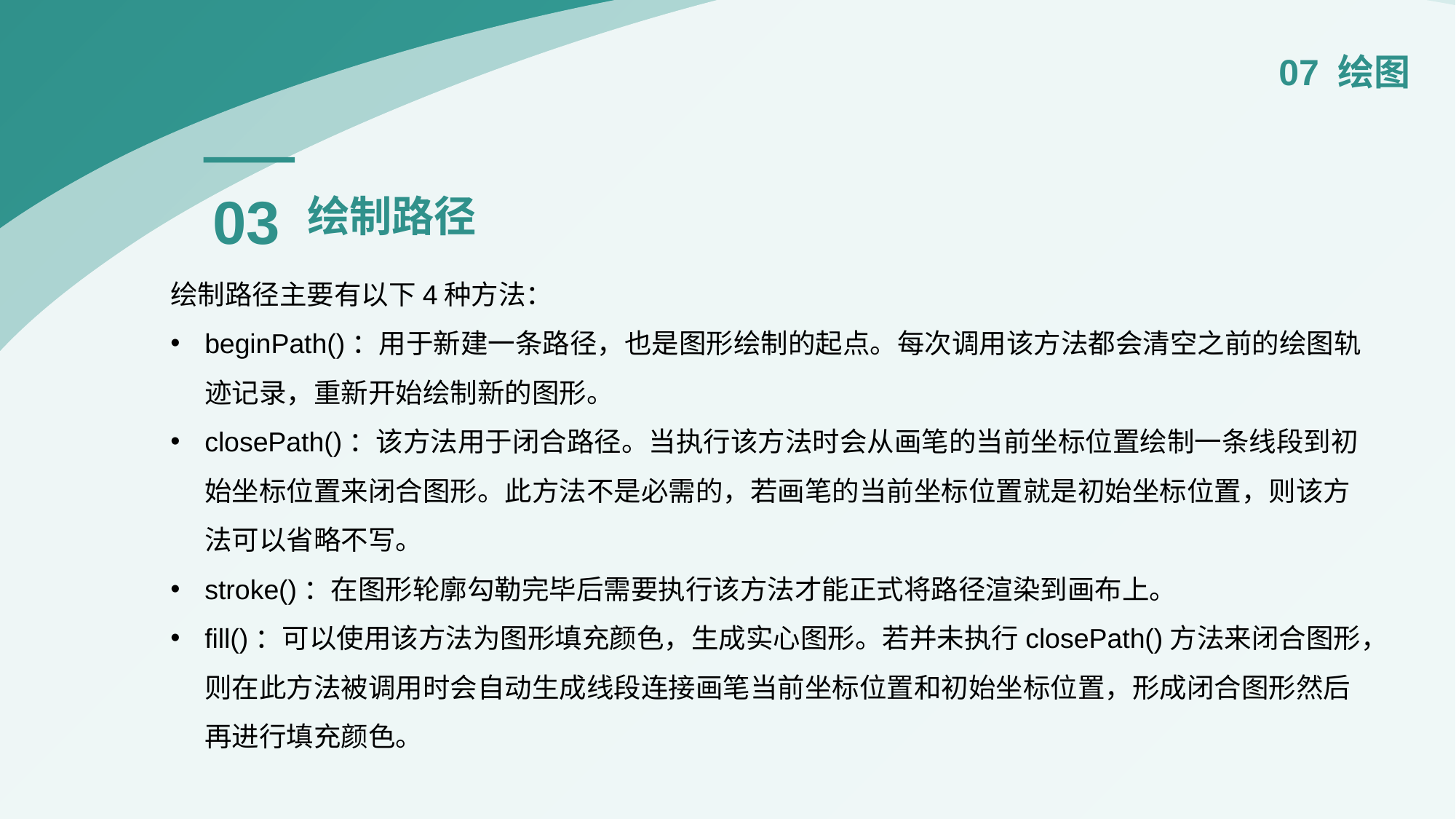

07 绘图
03

绘制路径
绘制路径主要有以下4种方法：
beginPath()：用于新建一条路径，也是图形绘制的起点。每次调用该方法都会清空之前的绘图轨迹记录，重新开始绘制新的图形。
closePath()：该方法用于闭合路径。当执行该方法时会从画笔的当前坐标位置绘制一条线段到初始坐标位置来闭合图形。此方法不是必需的，若画笔的当前坐标位置就是初始坐标位置，则该方法可以省略不写。
stroke()：在图形轮廓勾勒完毕后需要执行该方法才能正式将路径渲染到画布上。
fill()：可以使用该方法为图形填充颜色，生成实心图形。若并未执行closePath()方法来闭合图形，则在此方法被调用时会自动生成线段连接画笔当前坐标位置和初始坐标位置，形成闭合图形然后再进行填充颜色。